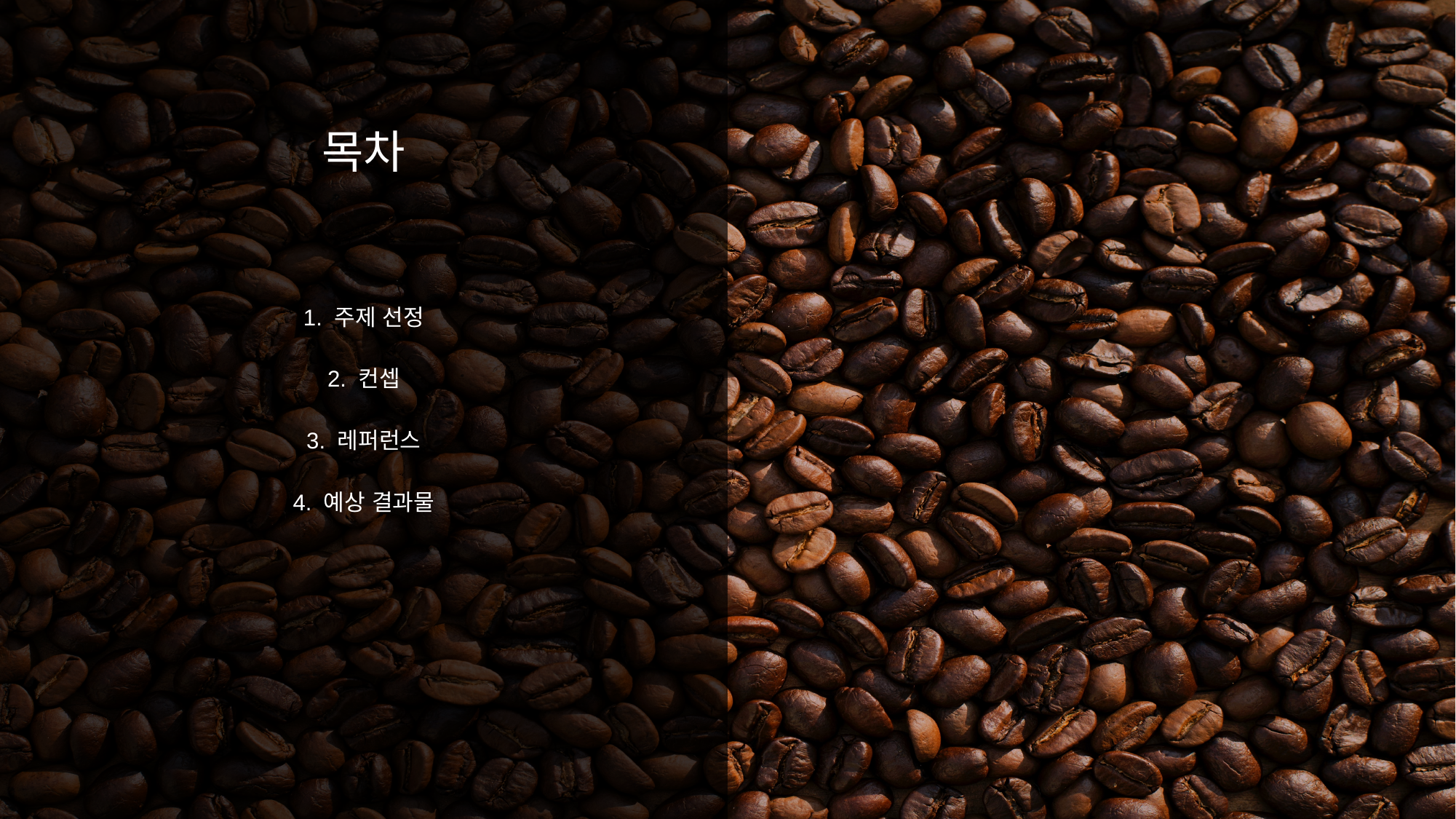

목차
1. 주제 선정
2. 컨셉
3. 레퍼런스
4. 예상 결과물